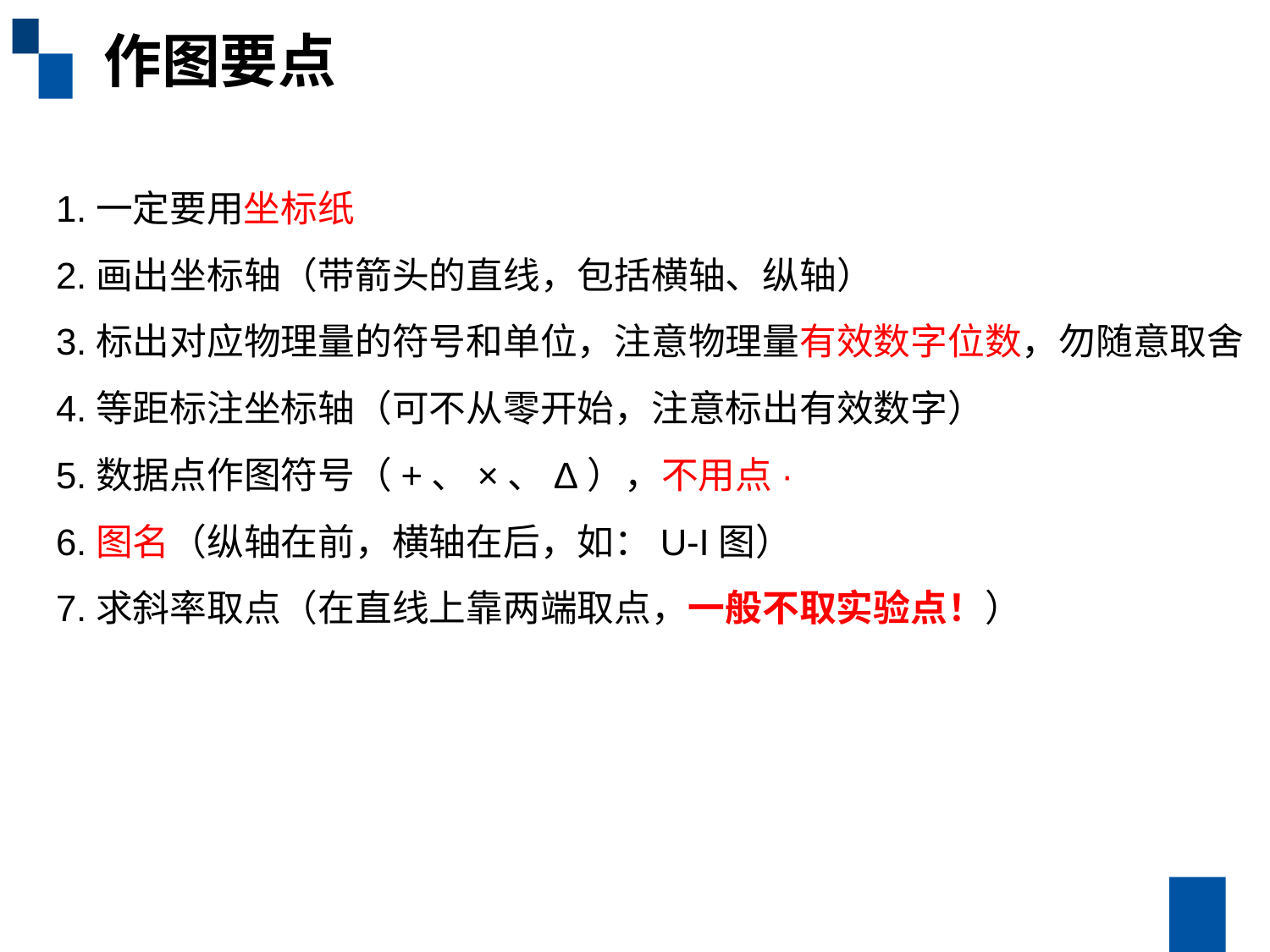

作图要点
1.一定要用坐标纸
2.画出坐标轴（带箭头的直线，包括横轴、纵轴）
3.标出对应物理量的符号和单位，注意物理量有效数字位数，勿随意取舍
4.等距标注坐标轴（可不从零开始，注意标出有效数字）
5.数据点作图符号（+、×、Δ），不用点·
6.图名（纵轴在前，横轴在后，如：U-I图）
7.求斜率取点（在直线上靠两端取点，一般不取实验点！）